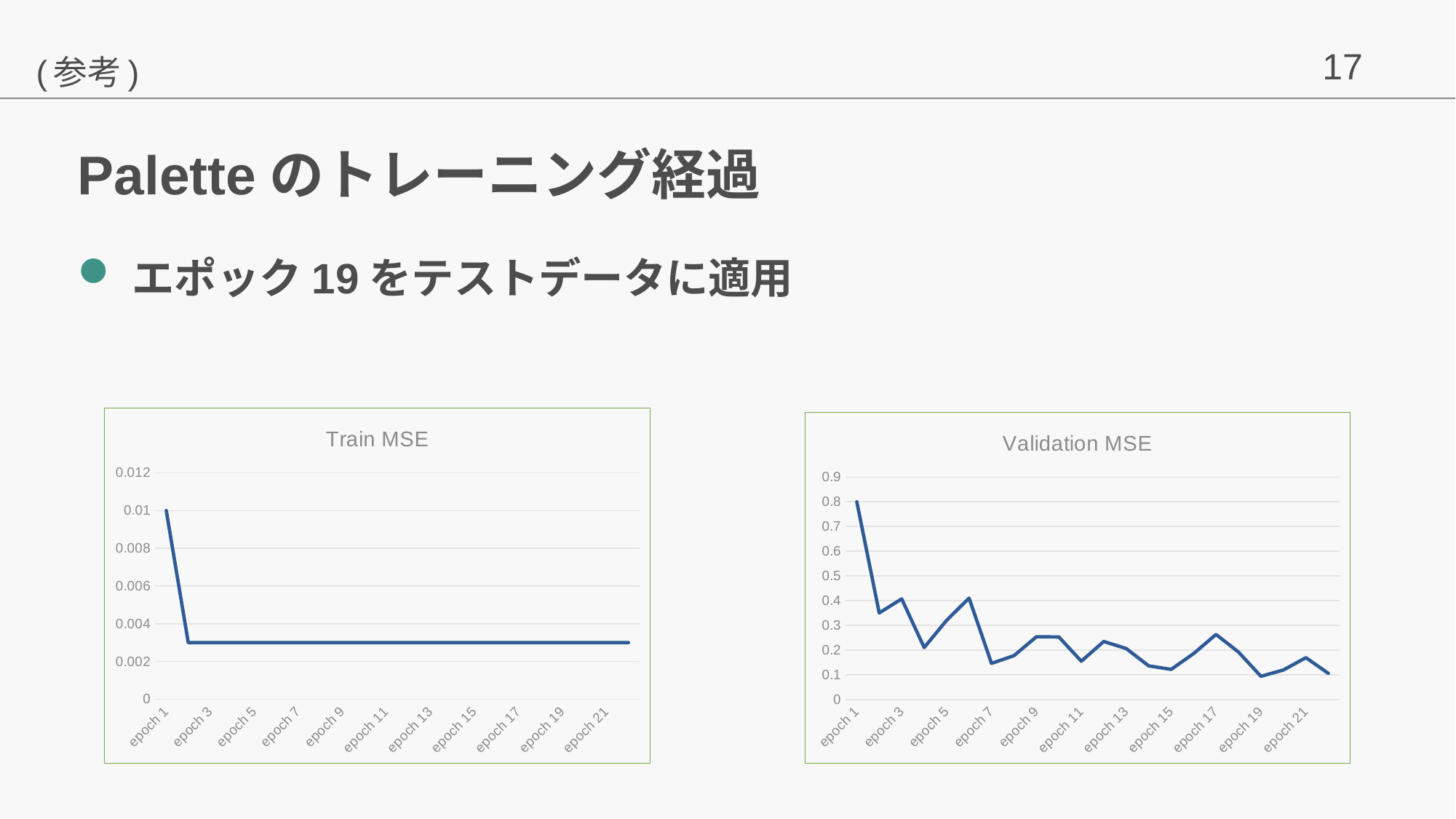

(参考)
# Paletteのトレーニング経過
エポック19をテストデータに適用

### Chart: Train MSE

| Category |  |
|---|---|
| epoch 1 | 0.01 |
| epoch 2 | 0.003 |
| epoch 3 | 0.003 |
| epoch 4 | 0.003 |
| epoch 5 | 0.003 |
| epoch 6 | 0.003 |
| epoch 7 | 0.003 |
| epoch 8 | 0.003 |
| epoch 9 | 0.003 |
| epoch 10 | 0.003 |
| epoch 11 | 0.003 |
| epoch 12 | 0.003 |
| epoch 13 | 0.003 |
| epoch 14 | 0.003 |
| epoch 15 | 0.003 |
| epoch 16 | 0.003 |
| epoch 17 | 0.003 |
| epoch 18 | 0.003 |
| epoch 19 | 0.003 |
| epoch 20 | 0.003 |
| epoch 21 | 0.003 |
| epoch 22 | 0.003 |

### Chart: Validation MSE

| Category |  |
|---|---|
| epoch 1 | 0.8 |
| epoch 2 | 0.35 |
| epoch 3 | 0.407 |
| epoch 4 | 0.21 |
| epoch 5 | 0.32 |
| epoch 6 | 0.41 |
| epoch 7 | 0.146 |
| epoch 8 | 0.1771 |
| epoch 9 | 0.2538 |
| epoch 10 | 0.2528 |
| epoch 11 | 0.1548 |
| epoch 12 | 0.2345 |
| epoch 13 | 0.2061 |
| epoch 14 | 0.1359 |
| epoch 15 | 0.1216 |
| epoch 16 | 0.1856 |
| epoch 17 | 0.2631 |
| epoch 18 | 0.1917 |
| epoch 19 | 0.0936 |
| epoch 20 | 0.1193 |
| epoch 21 | 0.1692 |
| epoch 22 | 0.1057 |